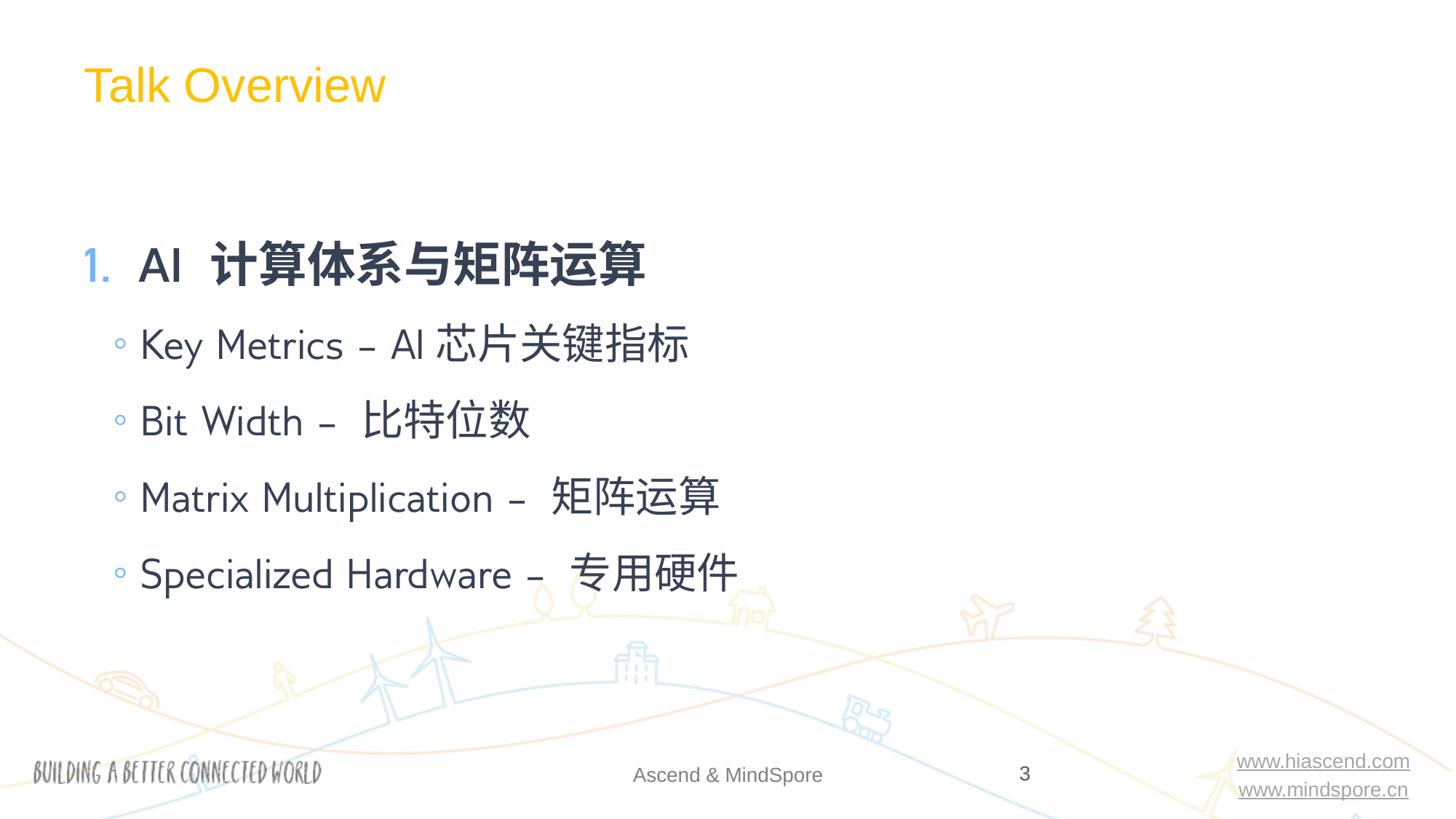

Talk Overview
AI 计算体系与矩阵运算
Key Metrics – AI芯片关键指标
Bit Width – 比特位数
Matrix Multiplication – 矩阵运算
Specialized Hardware – 专用硬件